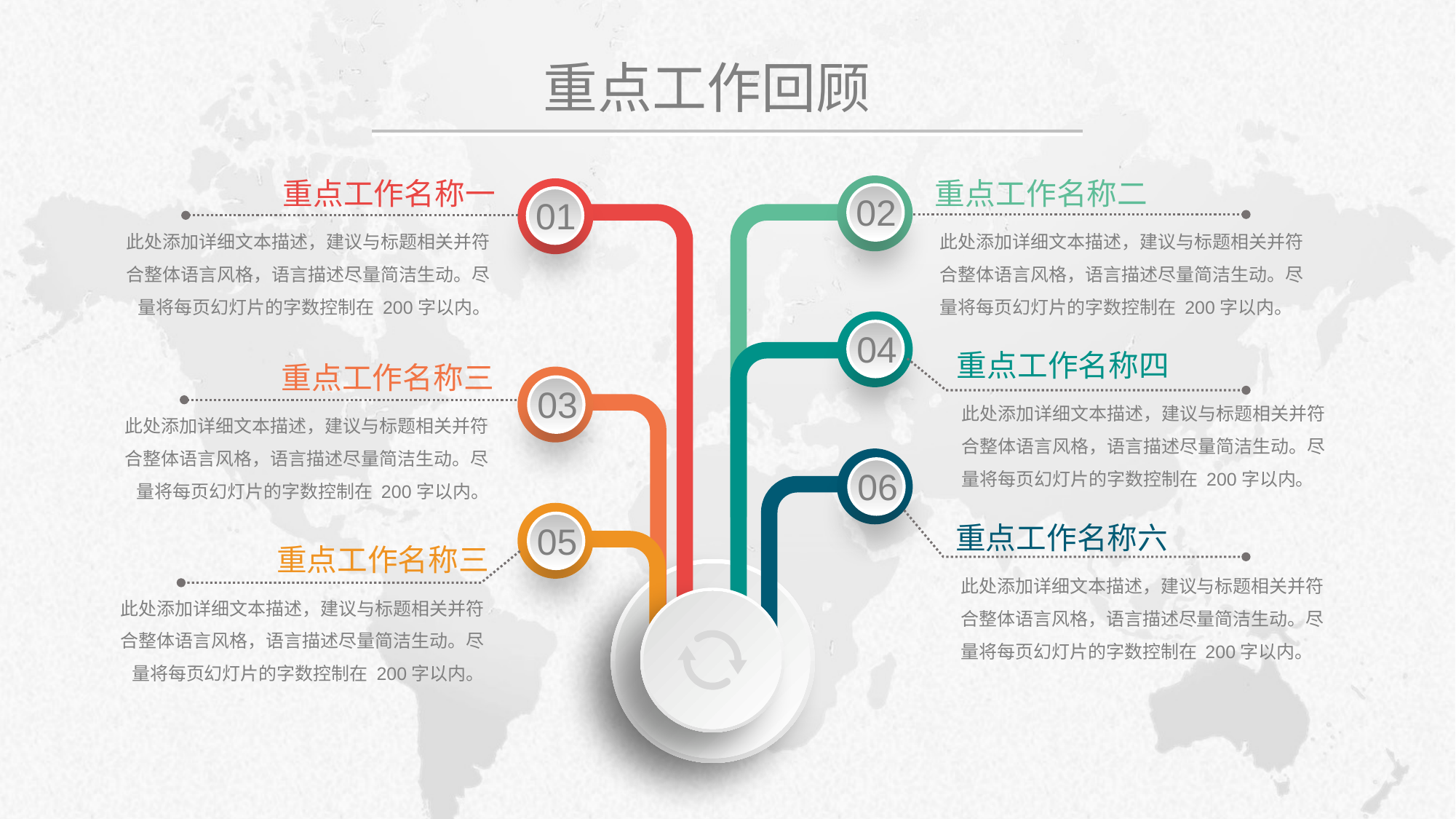

# 重点工作回顾
重点工作名称二
此处添加详细文本描述，建议与标题相关并符合整体语言风格，语言描述尽量简洁生动。尽量将每页幻灯片的字数控制在 200字以内。
重点工作名称一
此处添加详细文本描述，建议与标题相关并符合整体语言风格，语言描述尽量简洁生动。尽量将每页幻灯片的字数控制在 200字以内。

02

01

04

重点工作名称四
此处添加详细文本描述，建议与标题相关并符合整体语言风格，语言描述尽量简洁生动。尽量将每页幻灯片的字数控制在 200字以内。

重点工作名称三
此处添加详细文本描述，建议与标题相关并符合整体语言风格，语言描述尽量简洁生动。尽量将每页幻灯片的字数控制在 200字以内。

03

06

05

重点工作名称六
此处添加详细文本描述，建议与标题相关并符合整体语言风格，语言描述尽量简洁生动。尽量将每页幻灯片的字数控制在 200字以内。
重点工作名称三
此处添加详细文本描述，建议与标题相关并符合整体语言风格，语言描述尽量简洁生动。尽量将每页幻灯片的字数控制在 200字以内。